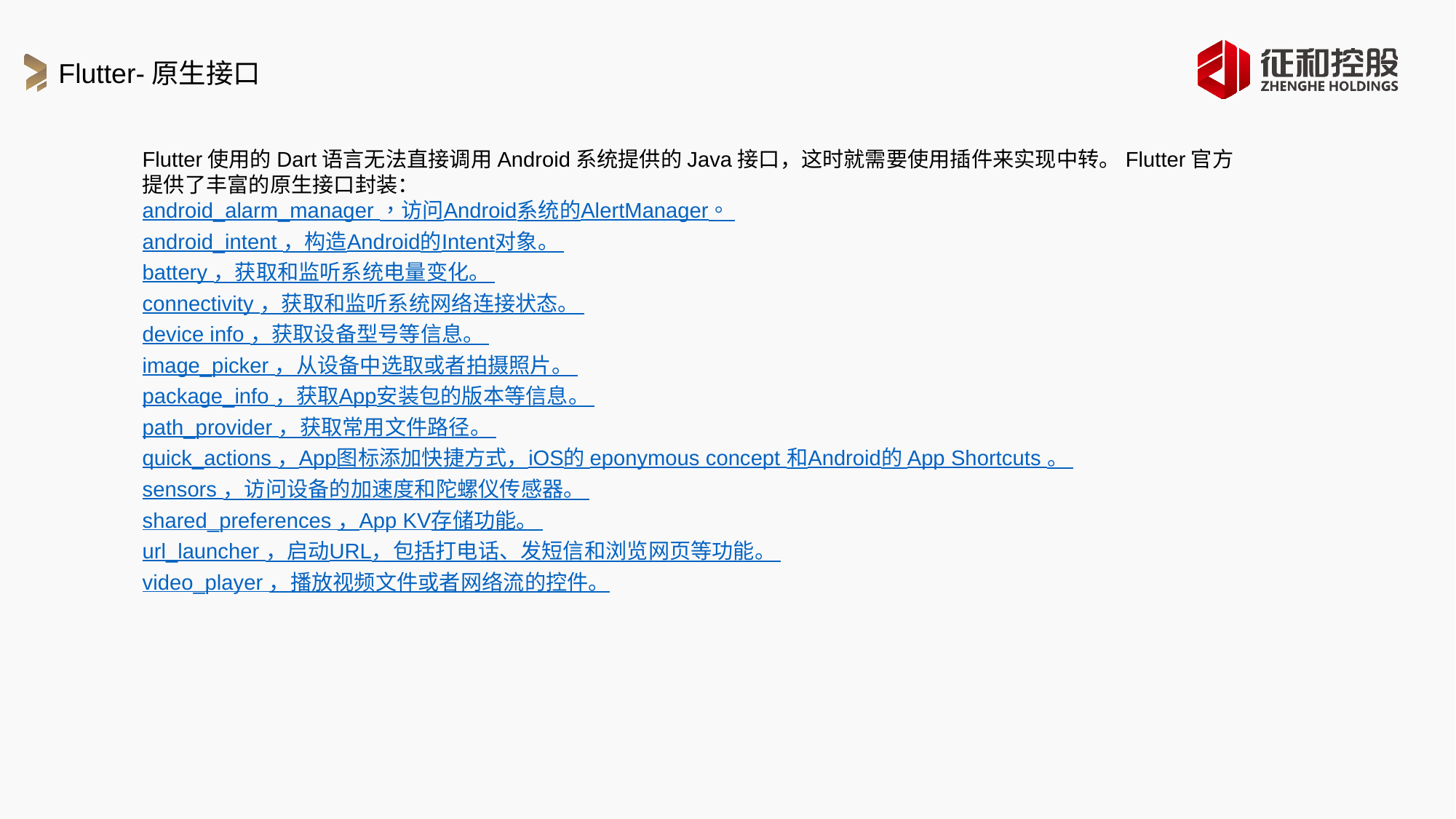

Flutter-原生接口
Flutter使用的Dart语言无法直接调用Android系统提供的Java接口，这时就需要使用插件来实现中转。Flutter官方提供了丰富的原生接口封装：
android_alarm_manager ，访问Android系统的AlertManager。
android_intent ，构造Android的Intent对象。
battery ，获取和监听系统电量变化。
connectivity ，获取和监听系统网络连接状态。
device info ，获取设备型号等信息。
image_picker ，从设备中选取或者拍摄照片。
package_info ，获取App安装包的版本等信息。
path_provider ，获取常用文件路径。
quick_actions ，App图标添加快捷方式，iOS的 eponymous concept 和Android的 App Shortcuts 。
sensors ，访问设备的加速度和陀螺仪传感器。
shared_preferences ，App KV存储功能。
url_launcher ，启动URL，包括打电话、发短信和浏览网页等功能。
video_player ，播放视频文件或者网络流的控件。